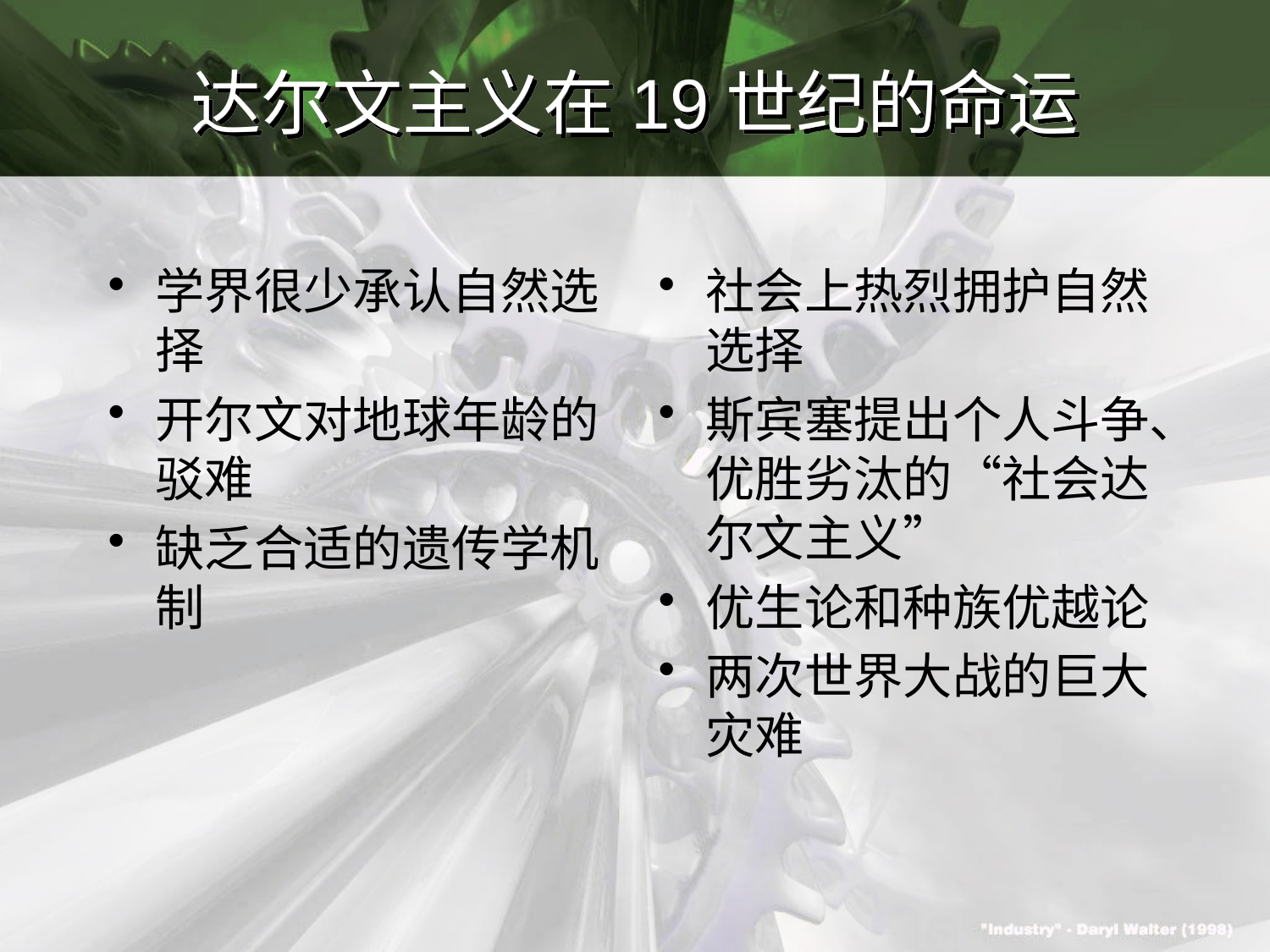

# 达尔文主义在19世纪的命运
学界很少承认自然选择
开尔文对地球年龄的驳难
缺乏合适的遗传学机制
社会上热烈拥护自然选择
斯宾塞提出个人斗争、优胜劣汰的“社会达尔文主义”
优生论和种族优越论
两次世界大战的巨大灾难